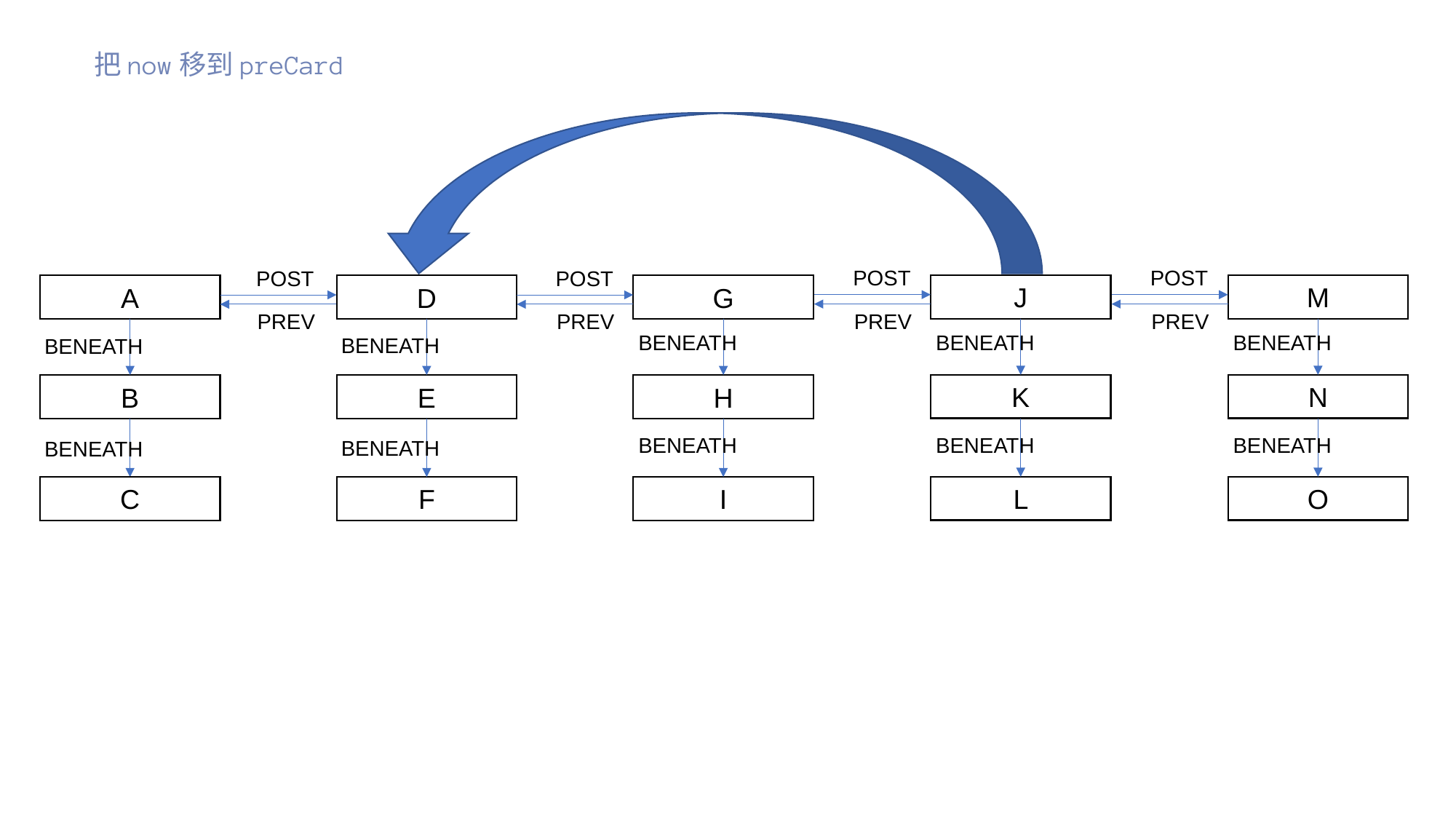

把now移到preCard

POST
POST
POST
J
M
D
G
PREV
PREV
PREV
BENEATH
BENEATH
BENEATH
BENEATH
K
N
E
H
BENEATH
BENEATH
BENEATH
BENEATH
BENEATH
L
O
C
F
I
POST
A
PREV
BENEATH
B